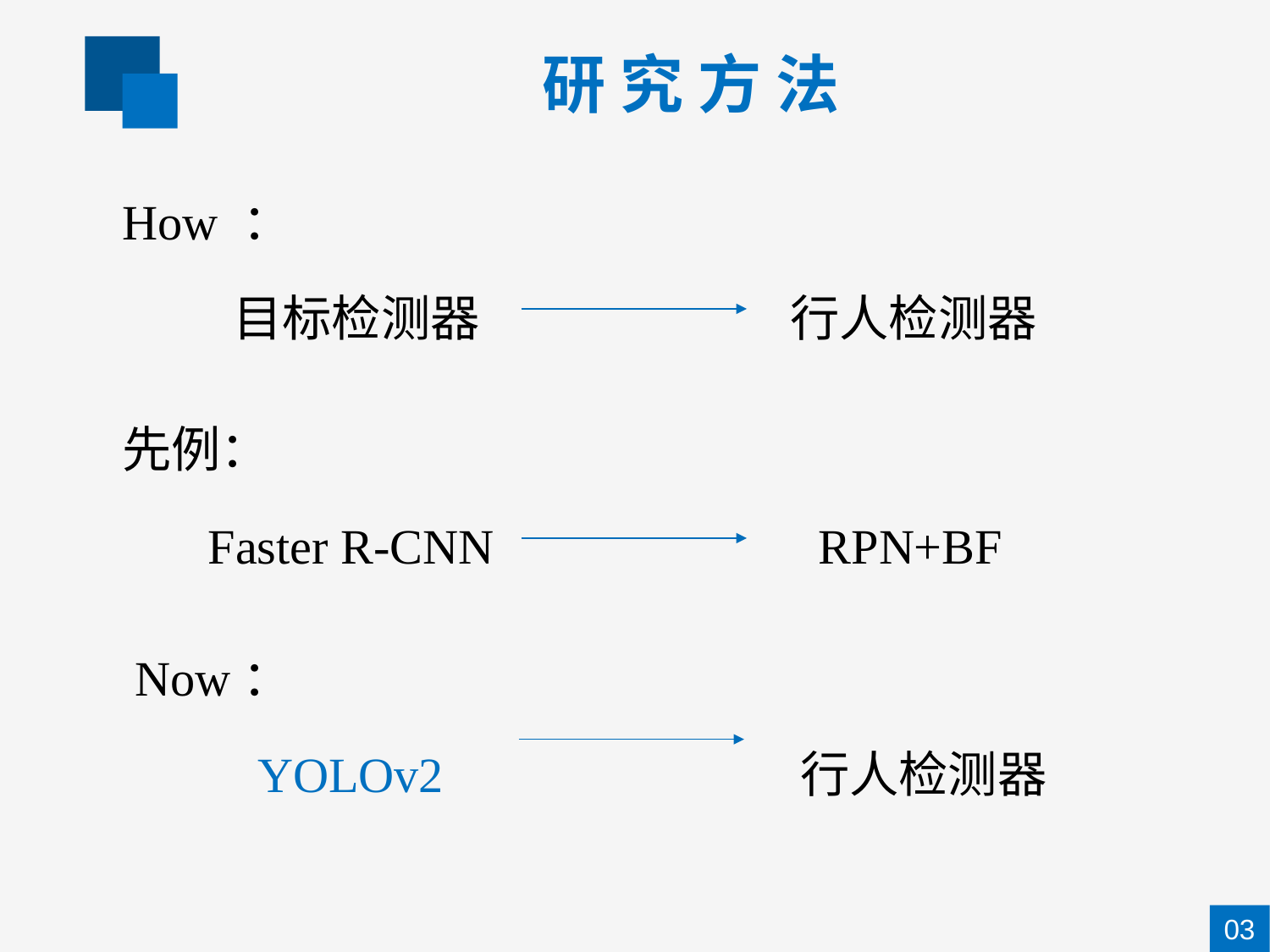

研 究 方 法
How ：

         目标检测器			   行人检测器
先例：

       Faster R-CNN  		     RPN+BF
Now：

          YOLOv2		             行人检测器

03